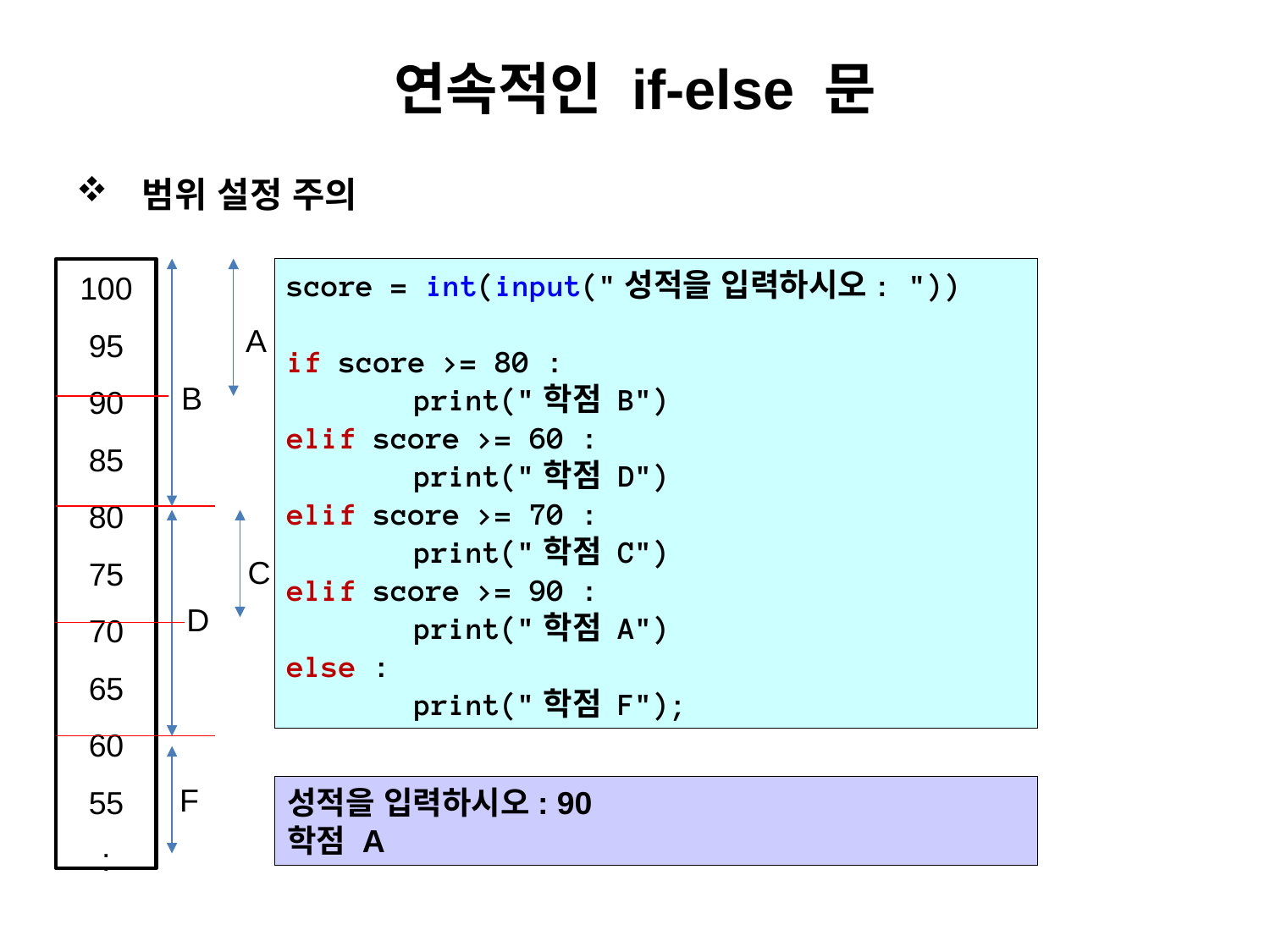

# 연속적인 if-else 문
 범위 설정 주의
100
95
90
85
80
75
70
65
60
55
:
score = int(input("성적을 입력하시오: "))

if score >= 80 :
	print("학점 B")
elif score >= 60 :
	print("학점 D")
elif score >= 70 :
	print("학점 C")
elif score >= 90 :
	print("학점 A")
else :
	print("학점 F");
A
B
C
D
F
성적을 입력하시오: 90
학점 A